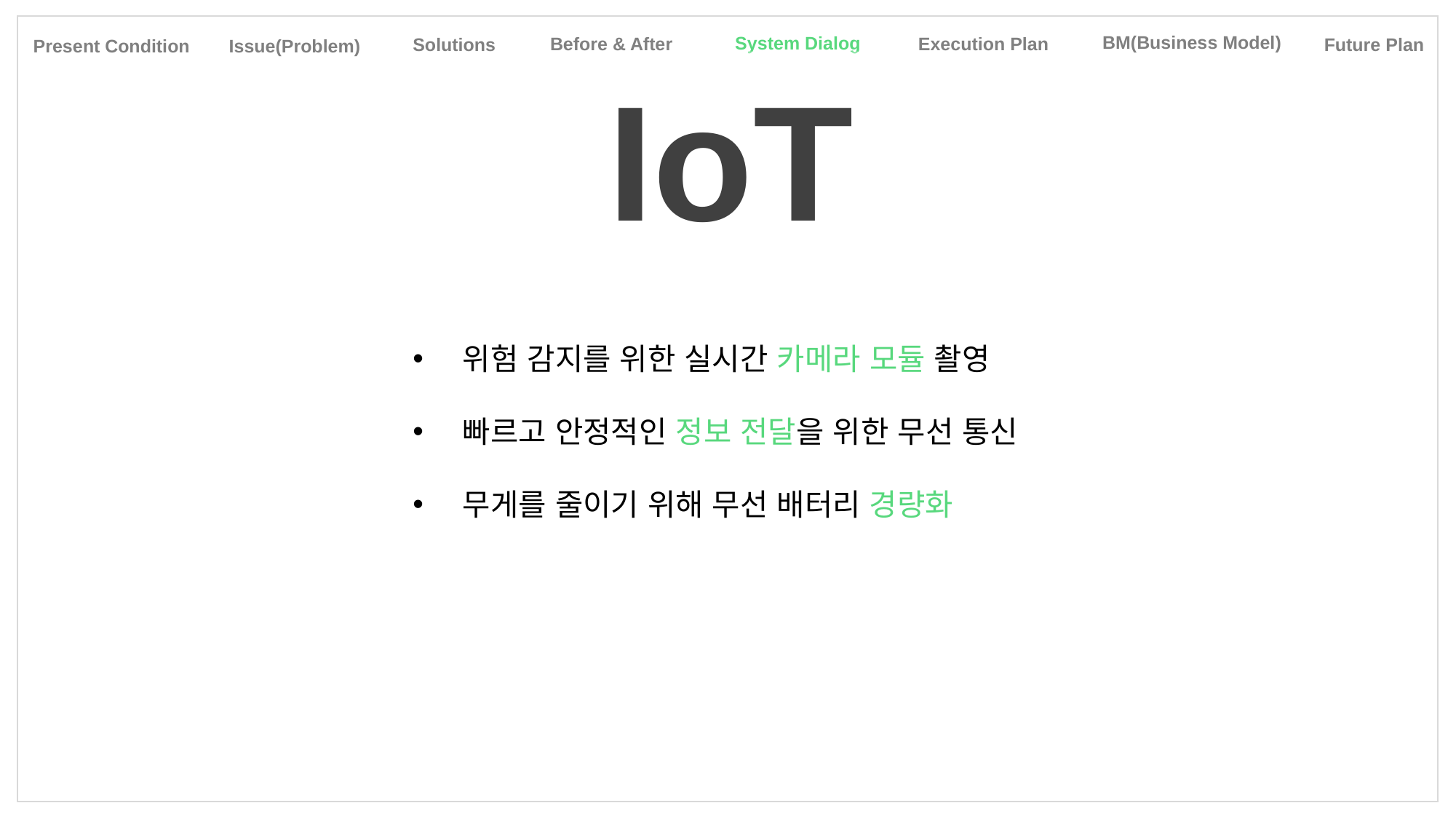

BM(Business Model)
System Dialog
Before & After
Execution Plan
Solutions
Future Plan
Present Condition
Issue(Problem)
IoT
 위험 감지를 위한 실시간 카메라 모듈 촬영

 빠르고 안정적인 정보 전달을 위한 무선 통신

 무게를 줄이기 위해 무선 배터리 경량화